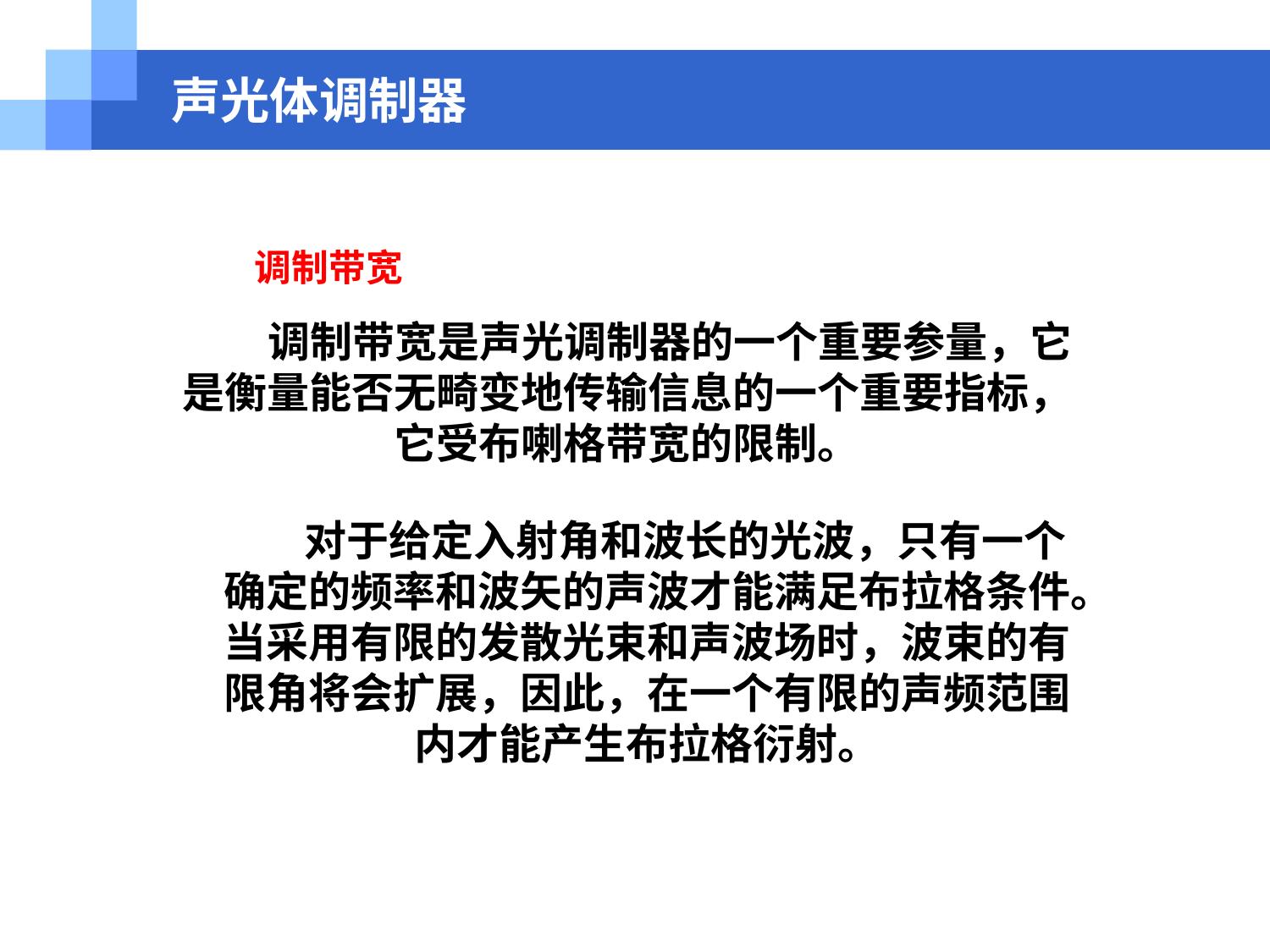

声光体调制器
声光体调制器
调制带宽
        调制带宽是声光调制器的一个重要参量，它是衡量能否无畸变地传输信息的一个重要指标，它受布喇格带宽的限制。
       对于给定入射角和波长的光波，只有一个确定的频率和波矢的声波才能满足布拉格条件。当采用有限的发散光束和声波场时，波束的有限角将会扩展，因此，在一个有限的声频范围内才能产生布拉格衍射。